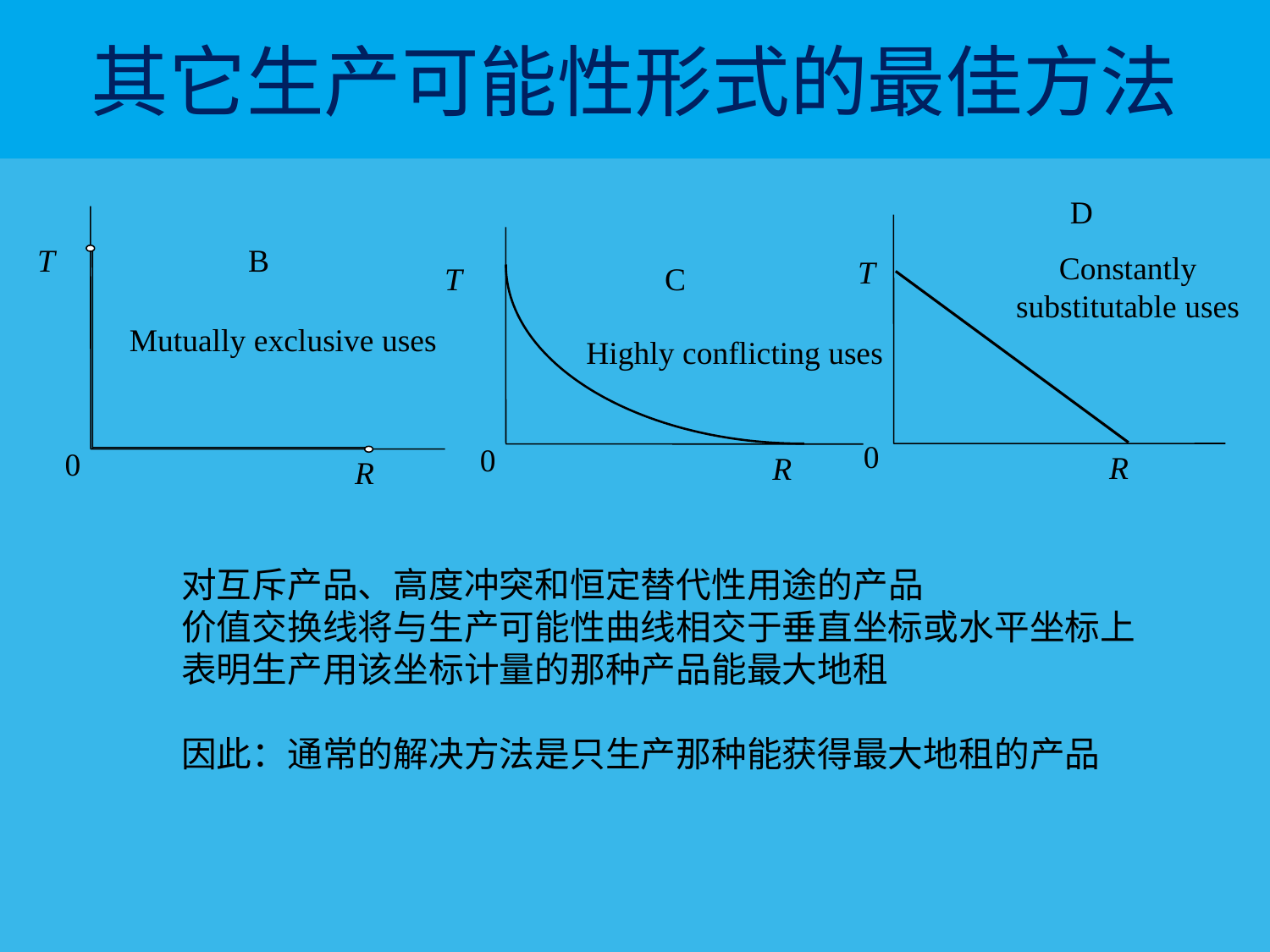

# 其它生产可能性形式的最佳方法
D

Constantly substitutable uses
T

0

R

T

B

Mutually exclusive uses
0

R

T

C

Highly conflicting uses
0

R

对互斥产品、高度冲突和恒定替代性用途的产品
价值交换线将与生产可能性曲线相交于垂直坐标或水平坐标上
表明生产用该坐标计量的那种产品能最大地租

因此：通常的解决方法是只生产那种能获得最大地租的产品